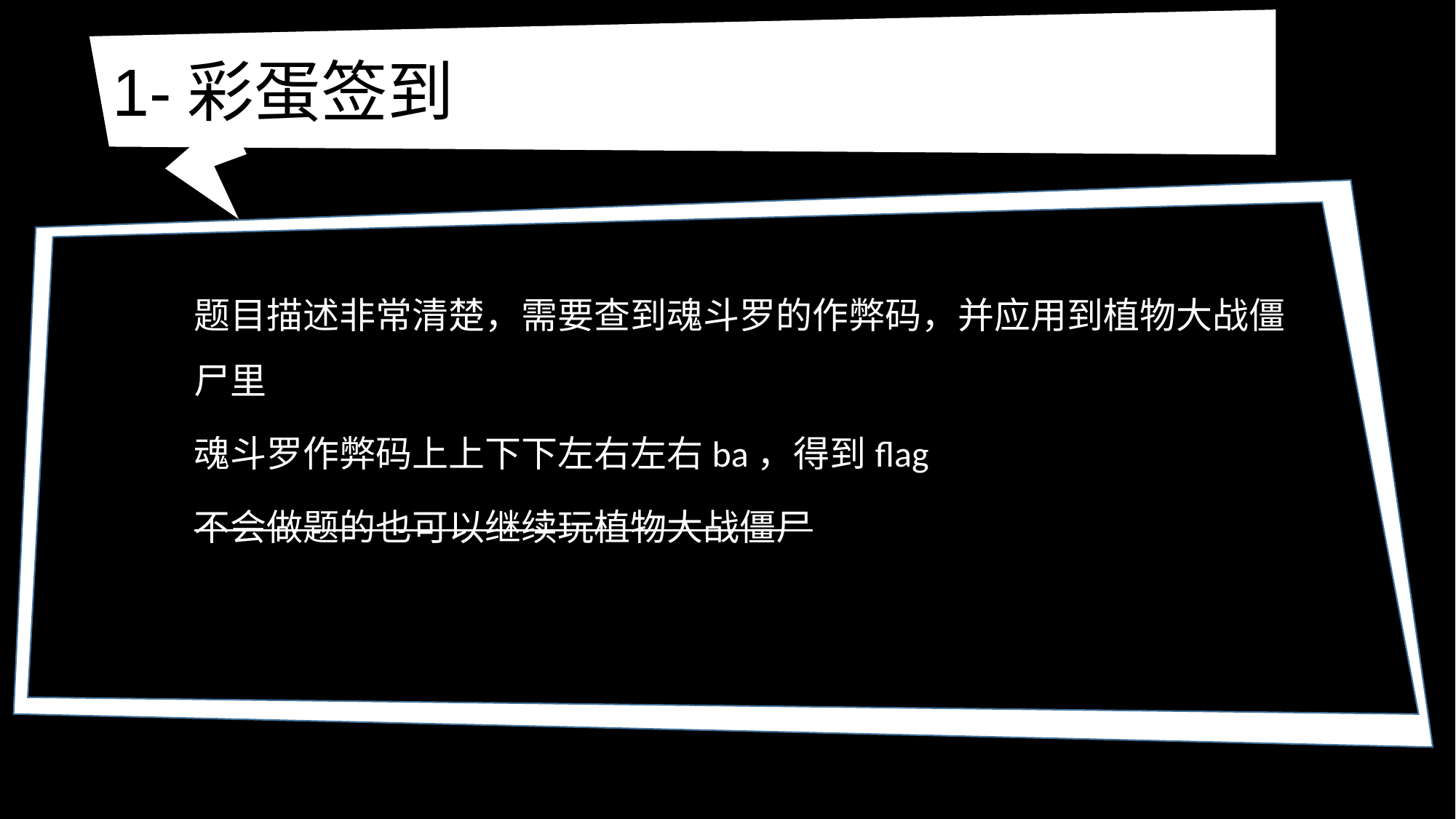

# 1-彩蛋签到
题目描述非常清楚，需要查到魂斗罗的作弊码，并应用到植物大战僵尸里
魂斗罗作弊码上上下下左右左右ba，得到flag
不会做题的也可以继续玩植物大战僵尸